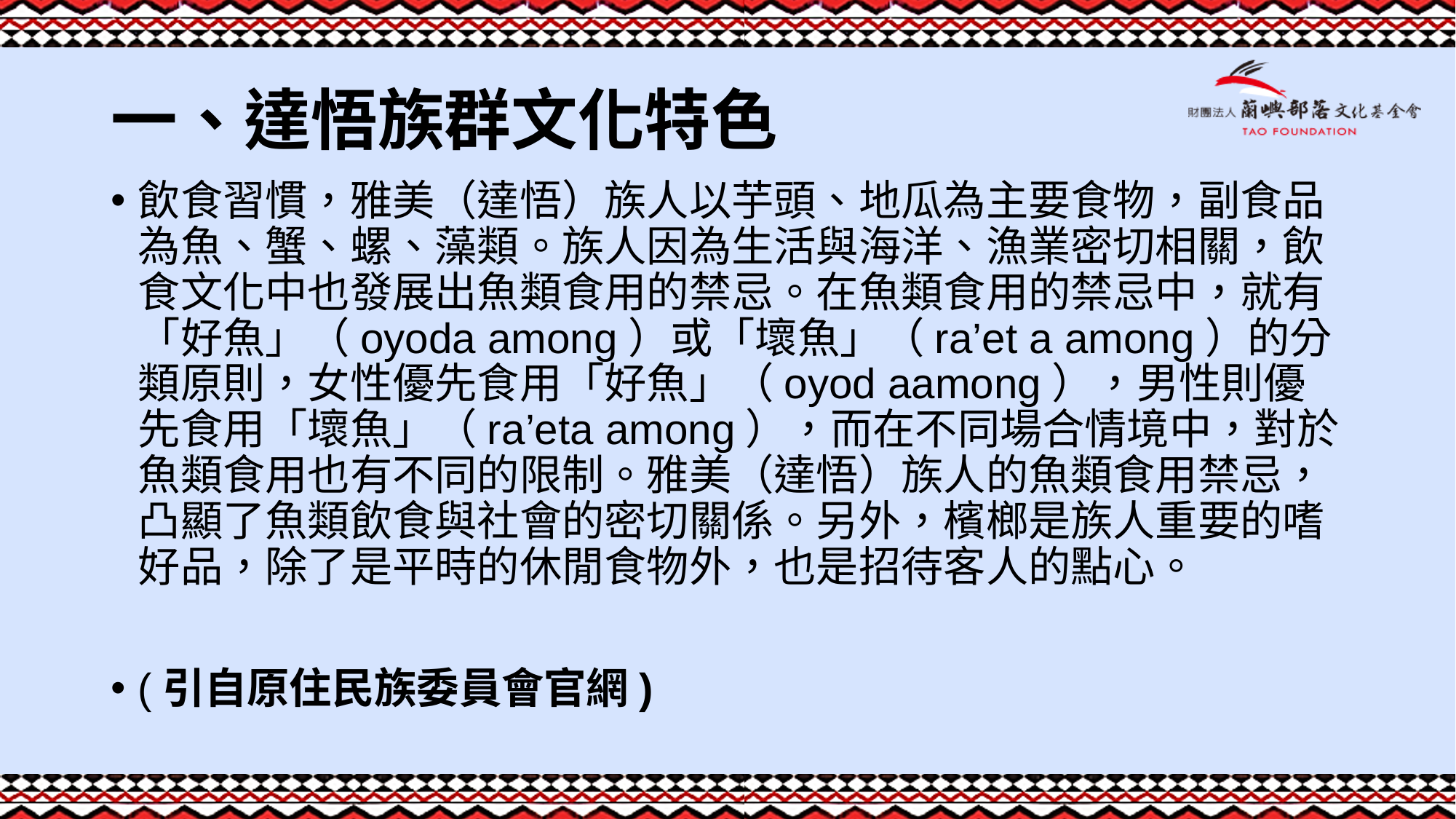

# 一、達悟族群文化特色
飲食習慣，雅美（達悟）族人以芋頭、地瓜為主要食物，副食品為魚、蟹、螺、藻類。族人因為生活與海洋、漁業密切相關，飲食文化中也發展出魚類食用的禁忌。在魚類食用的禁忌中，就有「好魚」（oyoda among）或「壞魚」（ra’et a among）的分類原則，女性優先食用「好魚」（oyod aamong），男性則優先食用「壞魚」（ra’eta among），而在不同場合情境中，對於魚類食用也有不同的限制。雅美（達悟）族人的魚類食用禁忌，凸顯了魚類飲食與社會的密切關係。另外，檳榔是族人重要的嗜好品，除了是平時的休閒食物外，也是招待客人的點心。

(引自原住民族委員會官網)